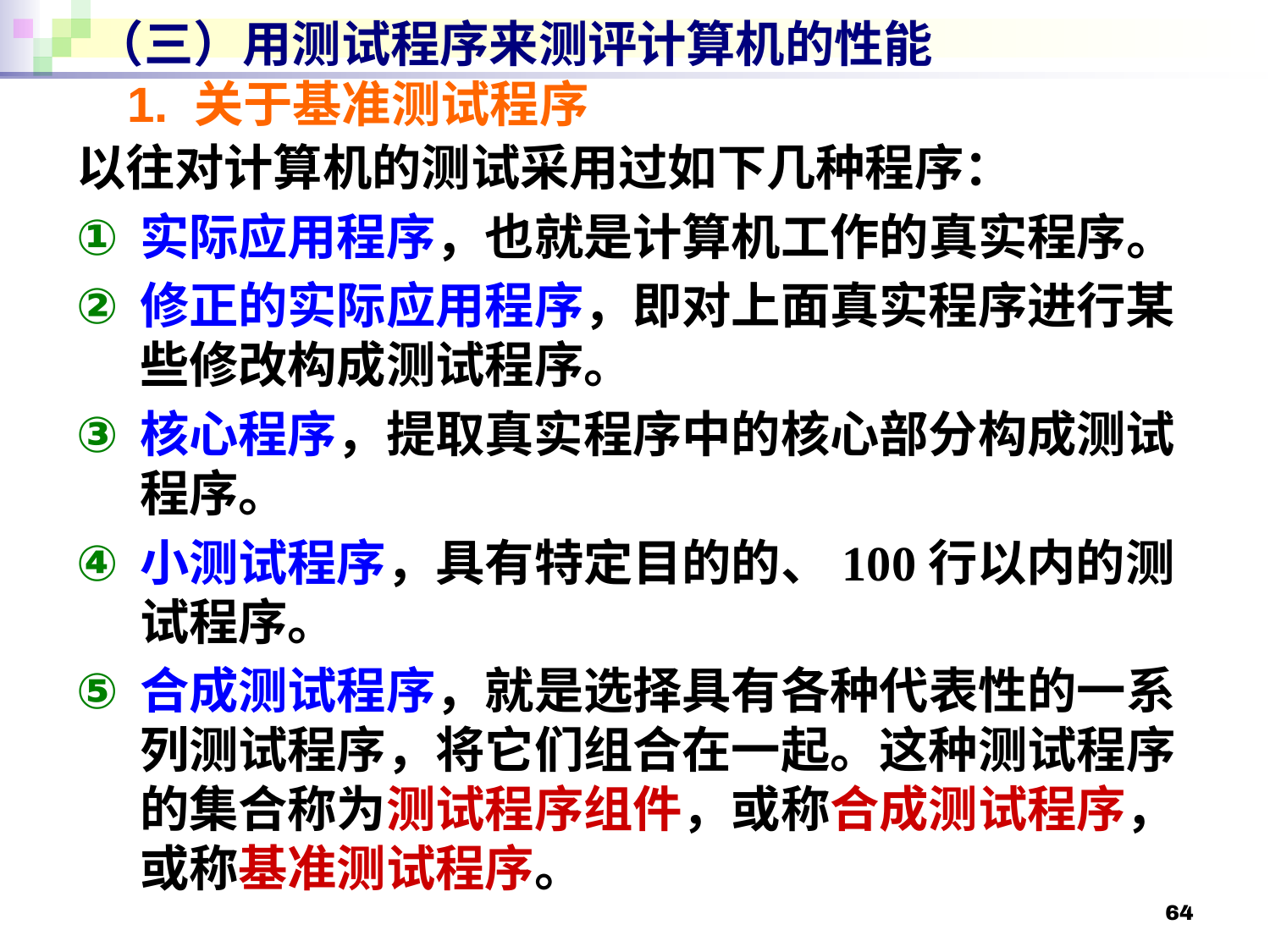

# （三）用测试程序来测评计算机的性能
1. 关于基准测试程序
以往对计算机的测试采用过如下几种程序：
实际应用程序，也就是计算机工作的真实程序。
修正的实际应用程序，即对上面真实程序进行某些修改构成测试程序。
核心程序，提取真实程序中的核心部分构成测试程序。
小测试程序，具有特定目的的、100行以内的测试程序。
合成测试程序，就是选择具有各种代表性的一系列测试程序，将它们组合在一起。这种测试程序的集合称为测试程序组件，或称合成测试程序，或称基准测试程序。
64